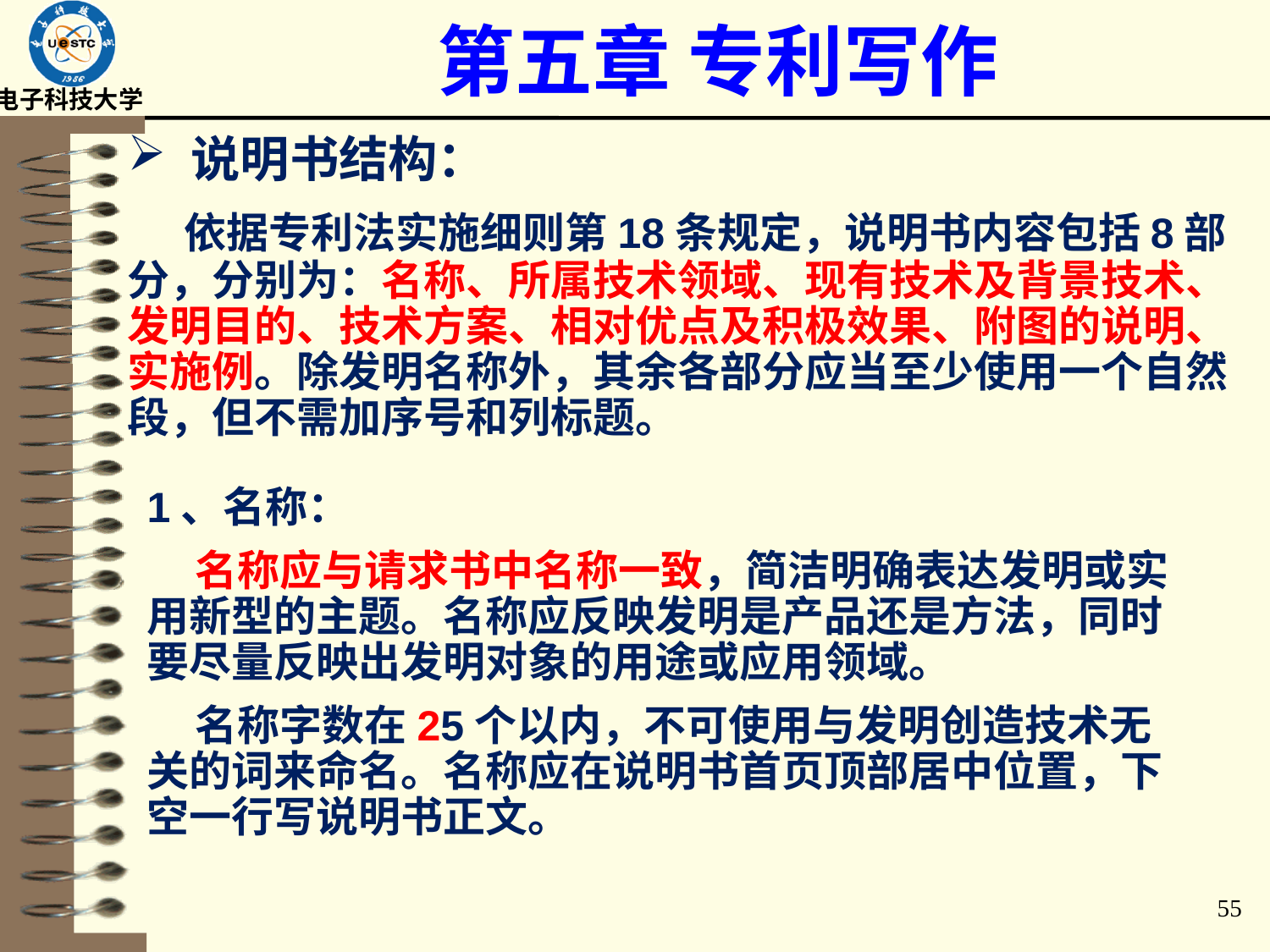

# 第五章 专利写作
说明书结构：
    依据专利法实施细则第18条规定，说明书内容包括8部分，分别为：名称、所属技术领域、现有技术及背景技术、发明目的、技术方案、相对优点及积极效果、附图的说明、实施例。除发明名称外，其余各部分应当至少使用一个自然段，但不需加序号和列标题。
1、名称：
    名称应与请求书中名称一致，简洁明确表达发明或实用新型的主题。名称应反映发明是产品还是方法，同时要尽量反映出发明对象的用途或应用领域。
    名称字数在25个以内，不可使用与发明创造技术无关的词来命名。名称应在说明书首页顶部居中位置，下空一行写说明书正文。
55